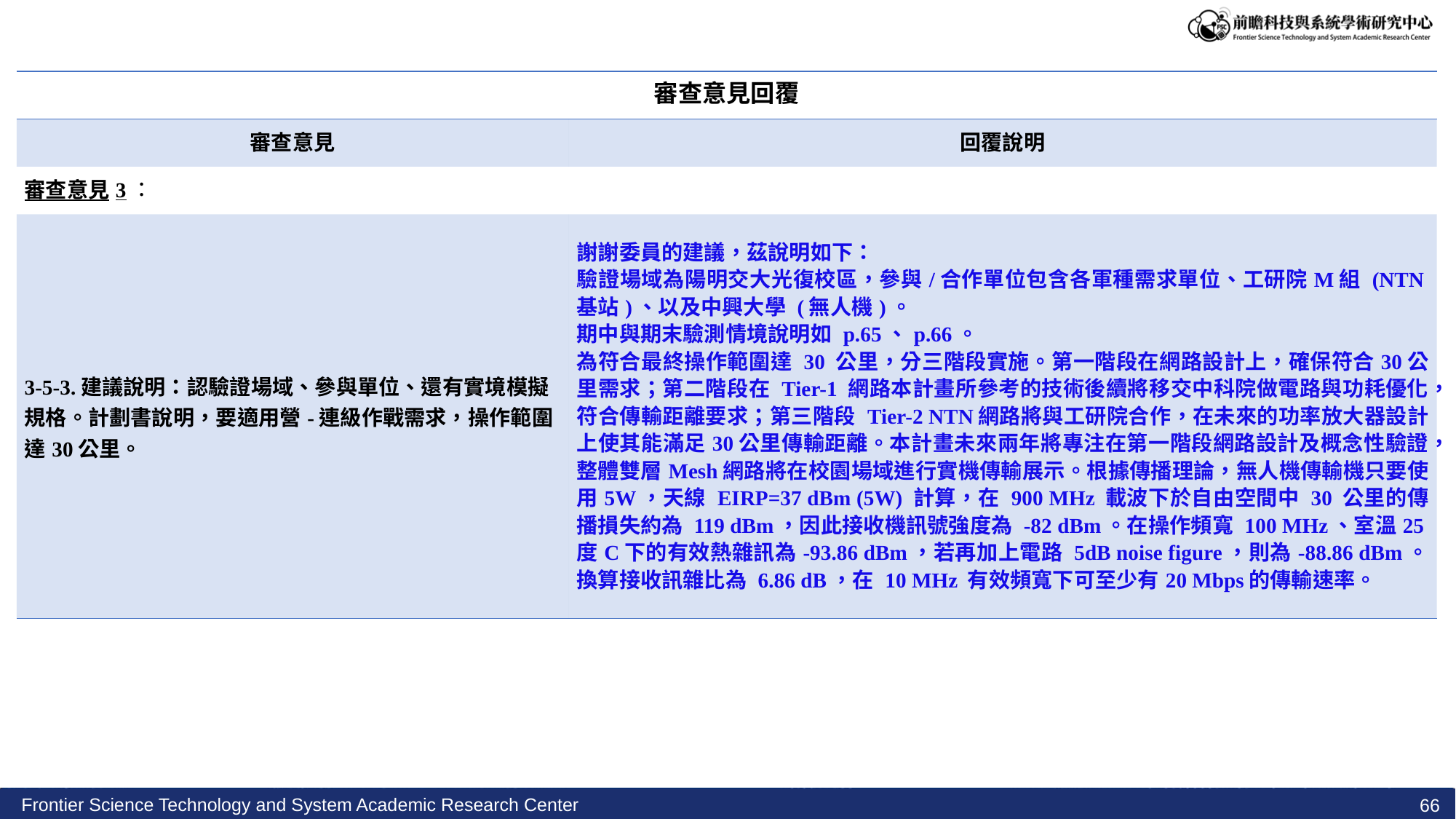

| 審查意見回覆 |  |
| --- | --- |
| 審查意見 | 回覆說明 |
| 審查意見3： |  |
| 3-5-3.建議說明：認驗證場域、參與單位、還有實境模擬規格。計劃書說明，要適用營-連級作戰需求，操作範圍達30公里。 | 謝謝委員的建議，茲說明如下： 驗證場域為陽明交大光復校區，參與/合作單位包含各軍種需求單位、工研院M組 (NTN基站)、以及中興大學 (無人機)。 期中與期末驗測情境說明如 p.65、p.66。 為符合最終操作範圍達 30 公里，分三階段實施。第一階段在網路設計上，確保符合30公里需求；第二階段在 Tier-1 網路本計畫所參考的技術後續將移交中科院做電路與功耗優化，符合傳輸距離要求；第三階段 Tier-2 NTN網路將與工研院合作，在未來的功率放大器設計上使其能滿足30公里傳輸距離。本計畫未來兩年將專注在第一階段網路設計及概念性驗證，整體雙層Mesh網路將在校園場域進行實機傳輸展示。根據傳播理論，無人機傳輸機只要使用5W，天線 EIRP=37 dBm (5W) 計算，在 900 MHz 載波下於自由空間中 30 公里的傳播損失約為 119 dBm，因此接收機訊號強度為 -82 dBm。在操作頻寬 100 MHz、室溫25度C下的有效熱雜訊為-93.86 dBm，若再加上電路 5dB noise figure，則為-88.86 dBm。換算接收訊雜比為 6.86 dB，在 10 MHz 有效頻寬下可至少有20 Mbps的傳輸速率。 |